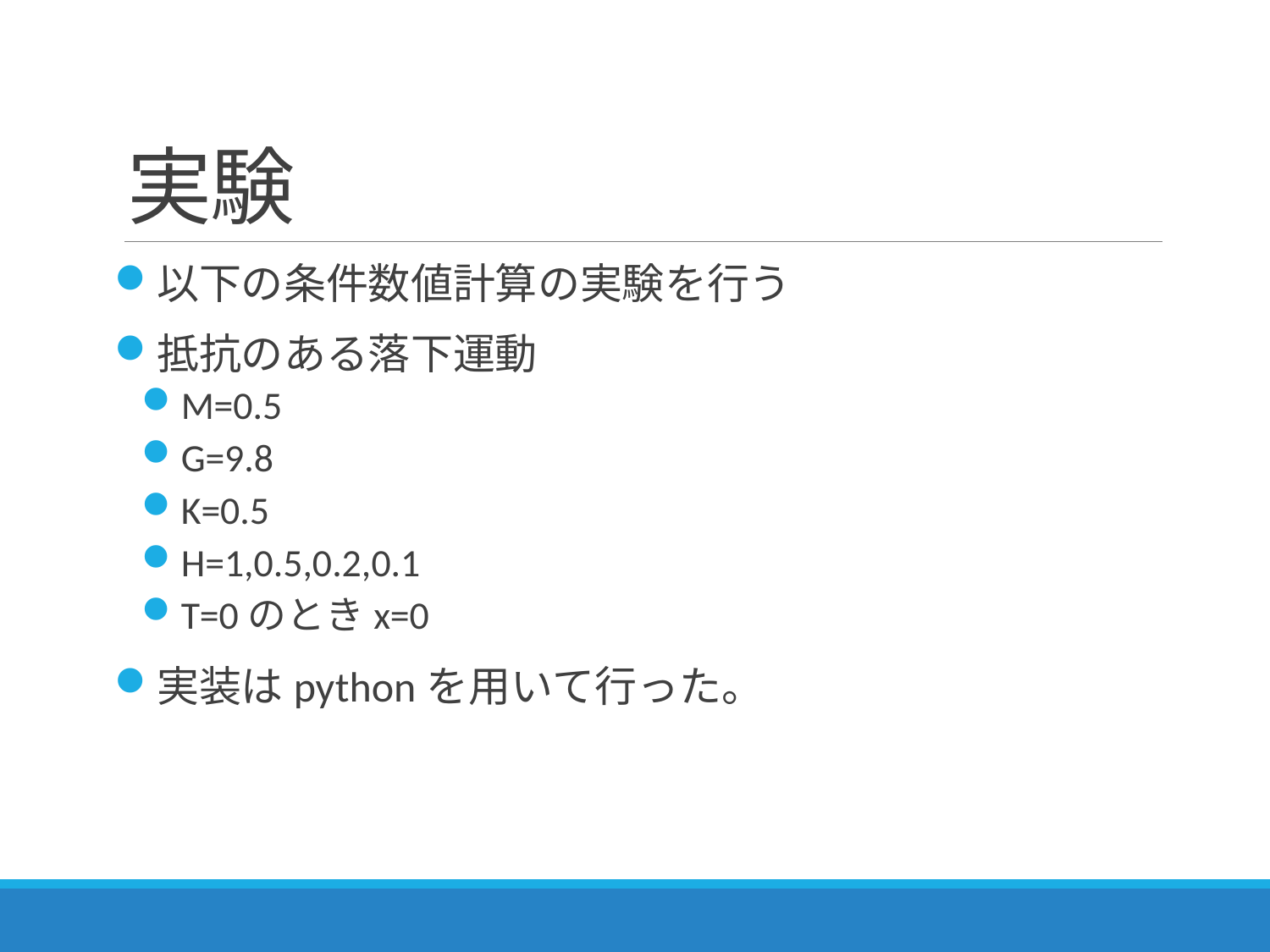

# 実験
以下の条件数値計算の実験を行う
抵抗のある落下運動
M=0.5
G=9.8
K=0.5
H=1,0.5,0.2,0.1
T=0のときx=0
実装はpythonを用いて行った。